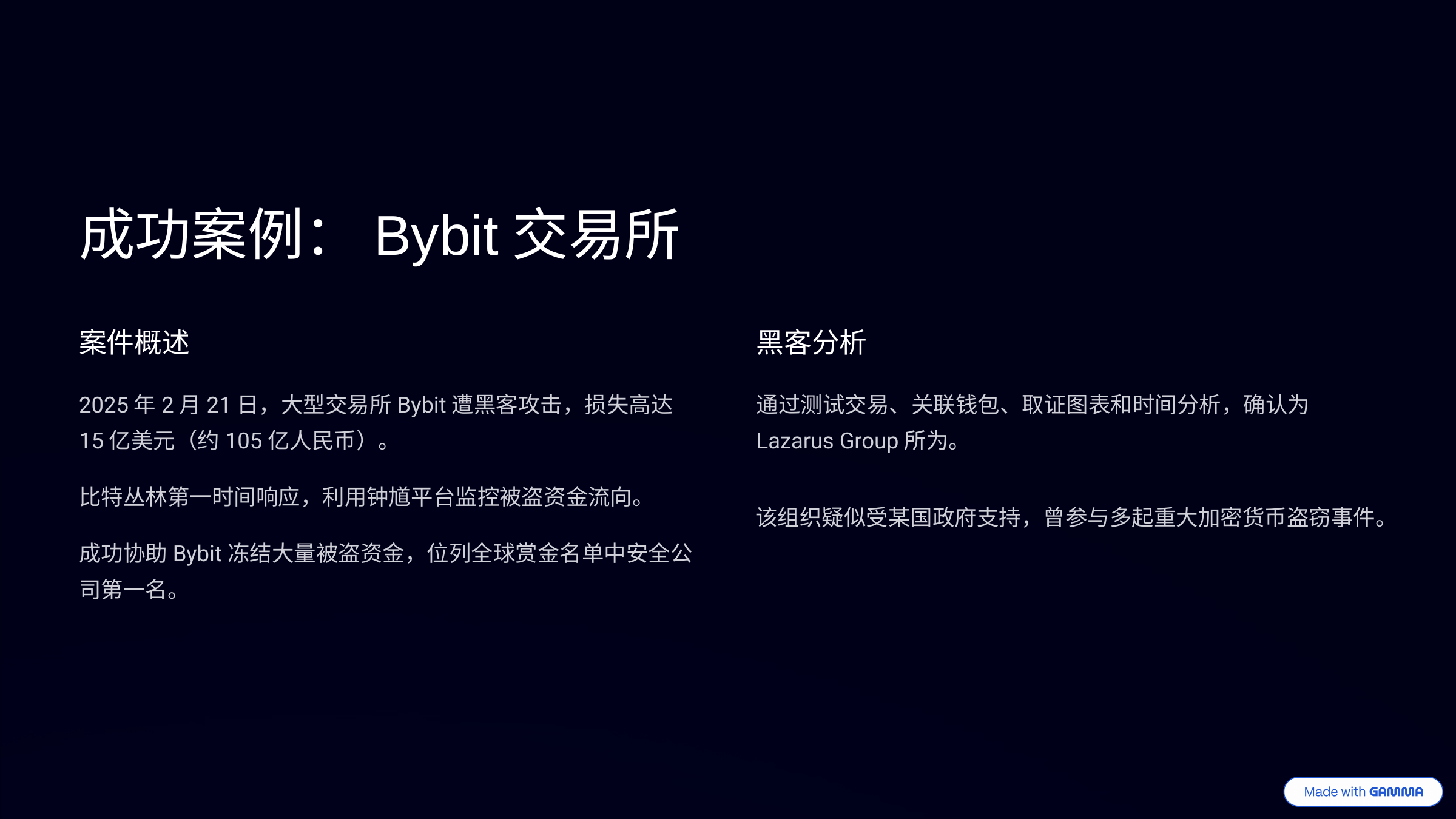

成功案例：Bybit交易所
案件概述
黑客分析
2025年2月21日，大型交易所Bybit遭黑客攻击，损失高达15亿美元（约105亿人民币）。
通过测试交易、关联钱包、取证图表和时间分析，确认为Lazarus Group所为。
比特丛林第一时间响应，利用钟馗平台监控被盗资金流向。
该组织疑似受某国政府支持，曾参与多起重大加密货币盗窃事件。
成功协助Bybit冻结大量被盗资金，位列全球赏金名单中安全公司第一名。